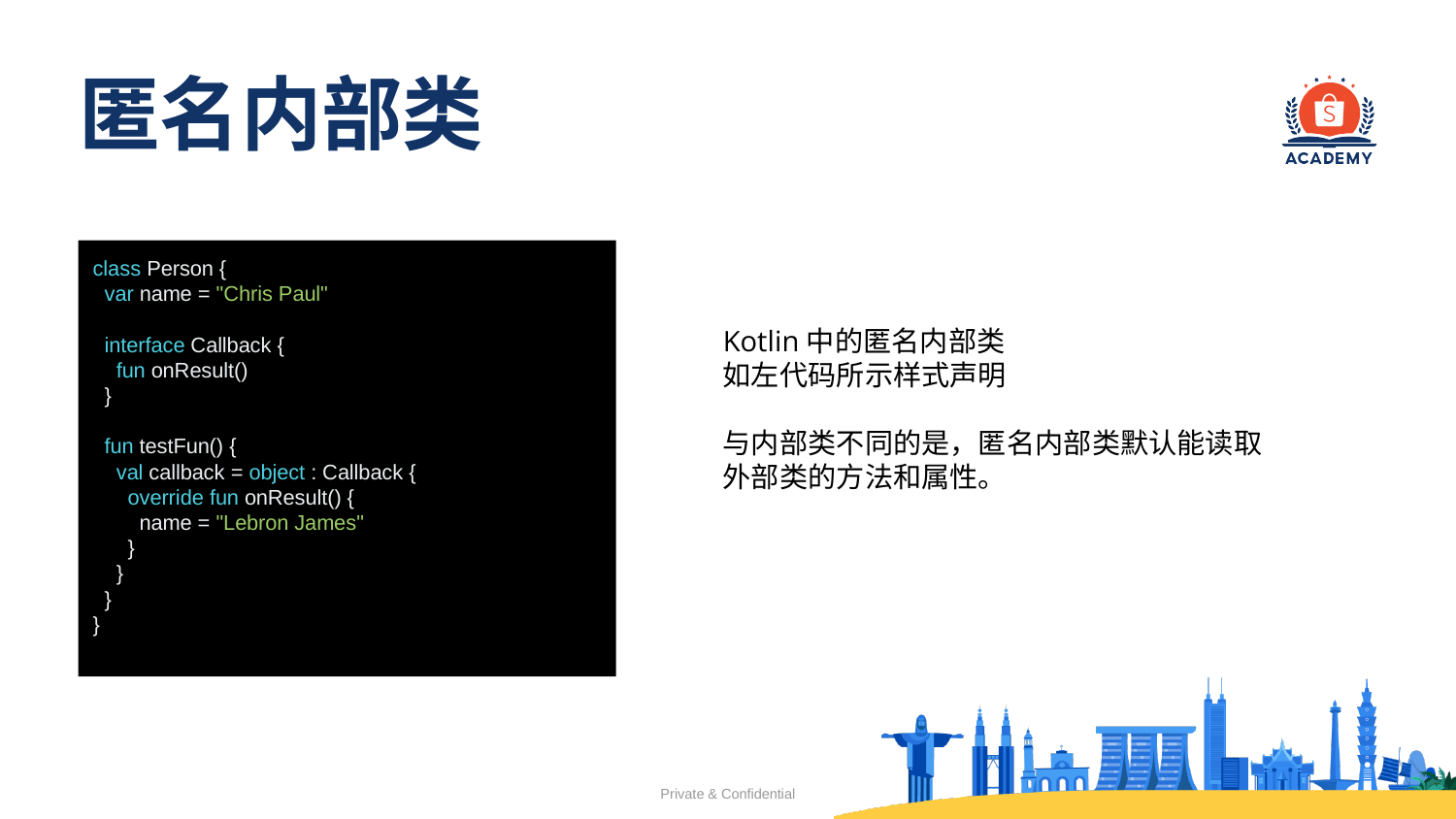

# 匿名内部类
class Person {
  var name = "Chris Paul"

  interface Callback {
    fun onResult()
  }

  fun testFun() {
    val callback = object : Callback {
      override fun onResult() {
        name = "Lebron James"
      }
    }
  }
}

Kotlin中的匿名内部类
如左代码所示样式声明

与内部类不同的是，匿名内部类默认能读取外部类的方法和属性。